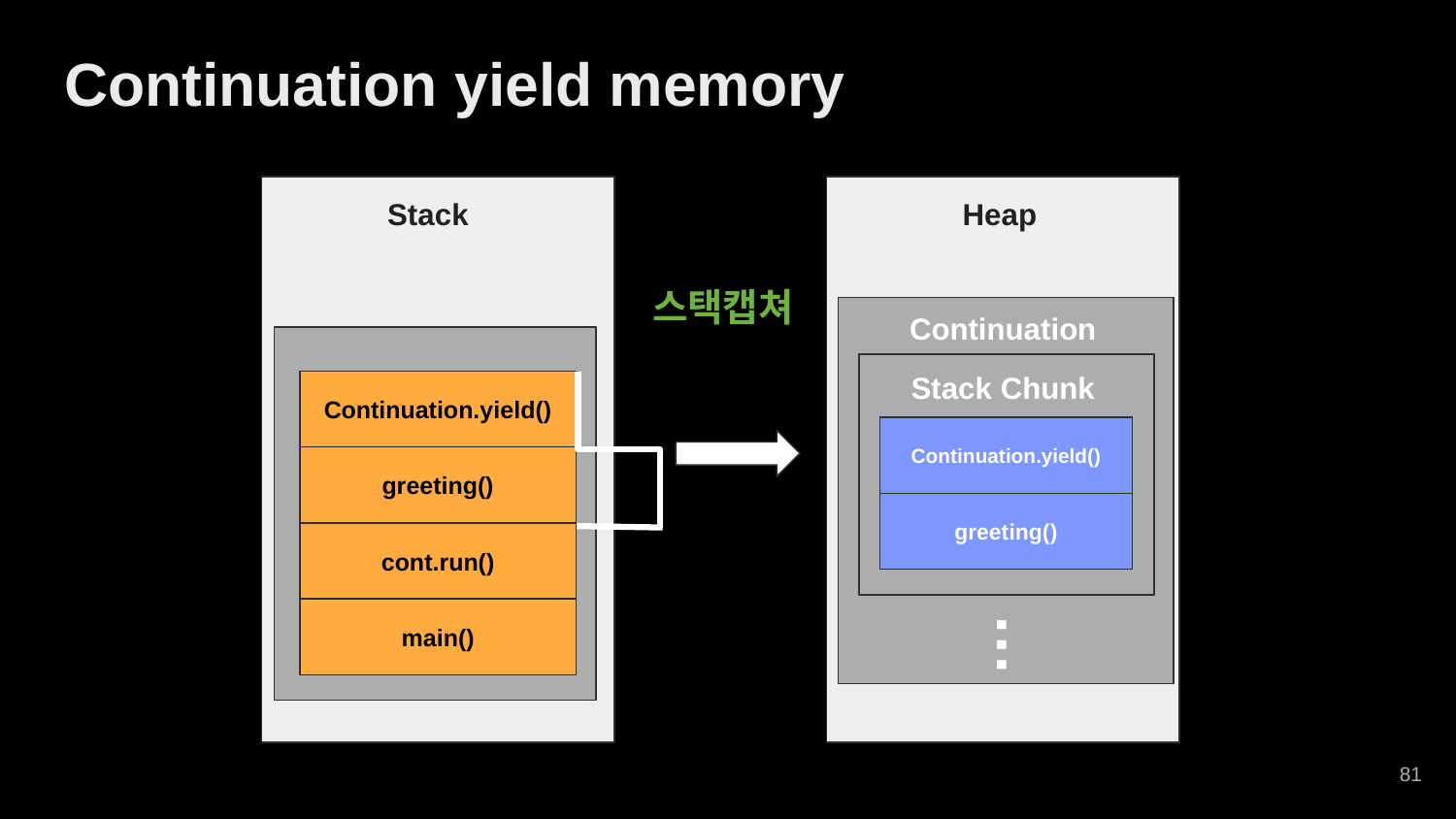

Continuation yield memory

Stack
Heap
스택캡쳐
Continuation

Stack Chunk
Continuation.yield()
Continuation.yield()

greeting()
greeting()
cont.run()
main()
…
81